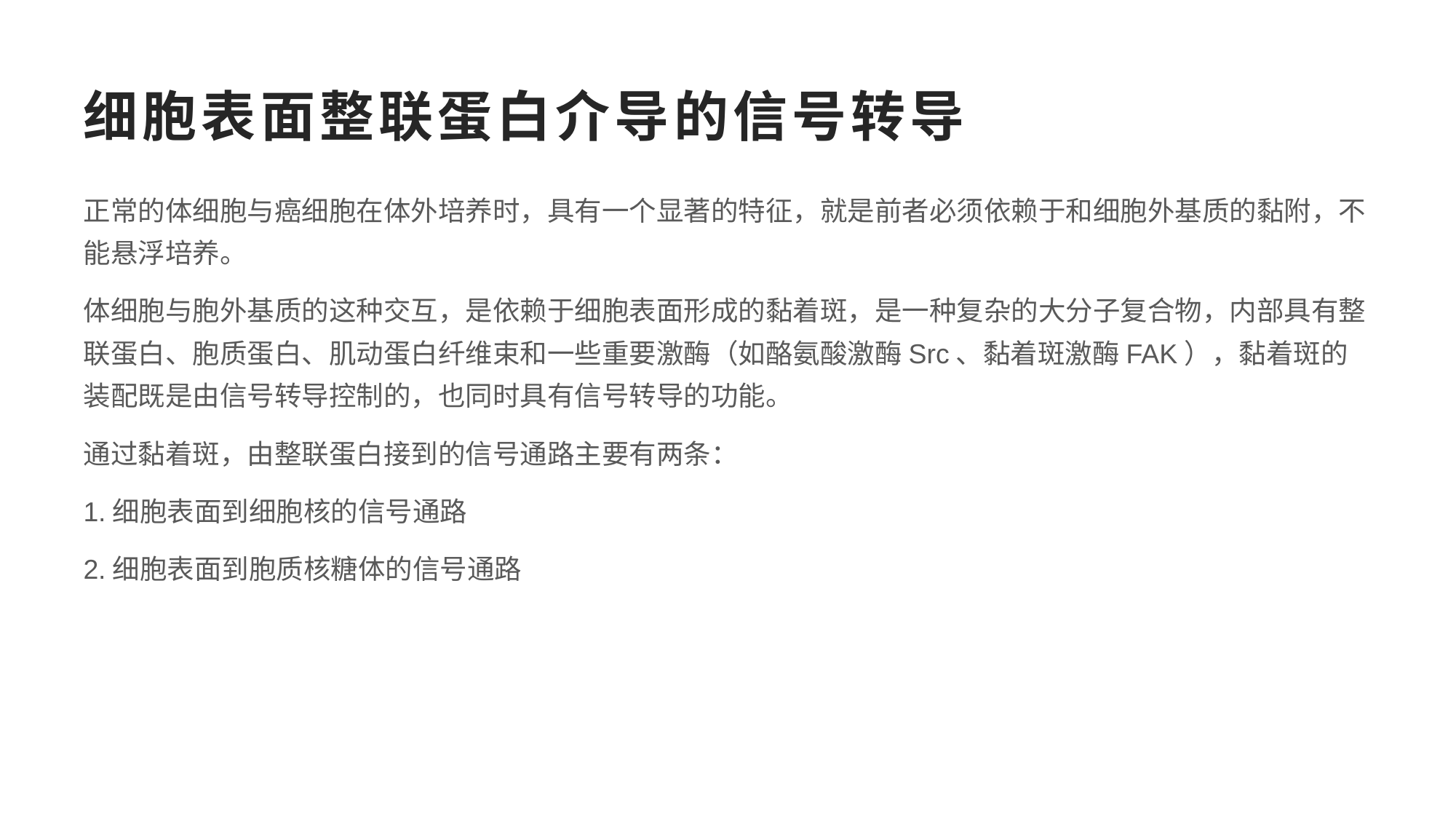

# 细胞表面整联蛋白介导的信号转导
正常的体细胞与癌细胞在体外培养时，具有一个显著的特征，就是前者必须依赖于和细胞外基质的黏附，不能悬浮培养。
体细胞与胞外基质的这种交互，是依赖于细胞表面形成的黏着斑，是一种复杂的大分子复合物，内部具有整联蛋白、胞质蛋白、肌动蛋白纤维束和一些重要激酶（如酪氨酸激酶Src、黏着斑激酶FAK），黏着斑的装配既是由信号转导控制的，也同时具有信号转导的功能。
通过黏着斑，由整联蛋白接到的信号通路主要有两条：
1.细胞表面到细胞核的信号通路
2.细胞表面到胞质核糖体的信号通路